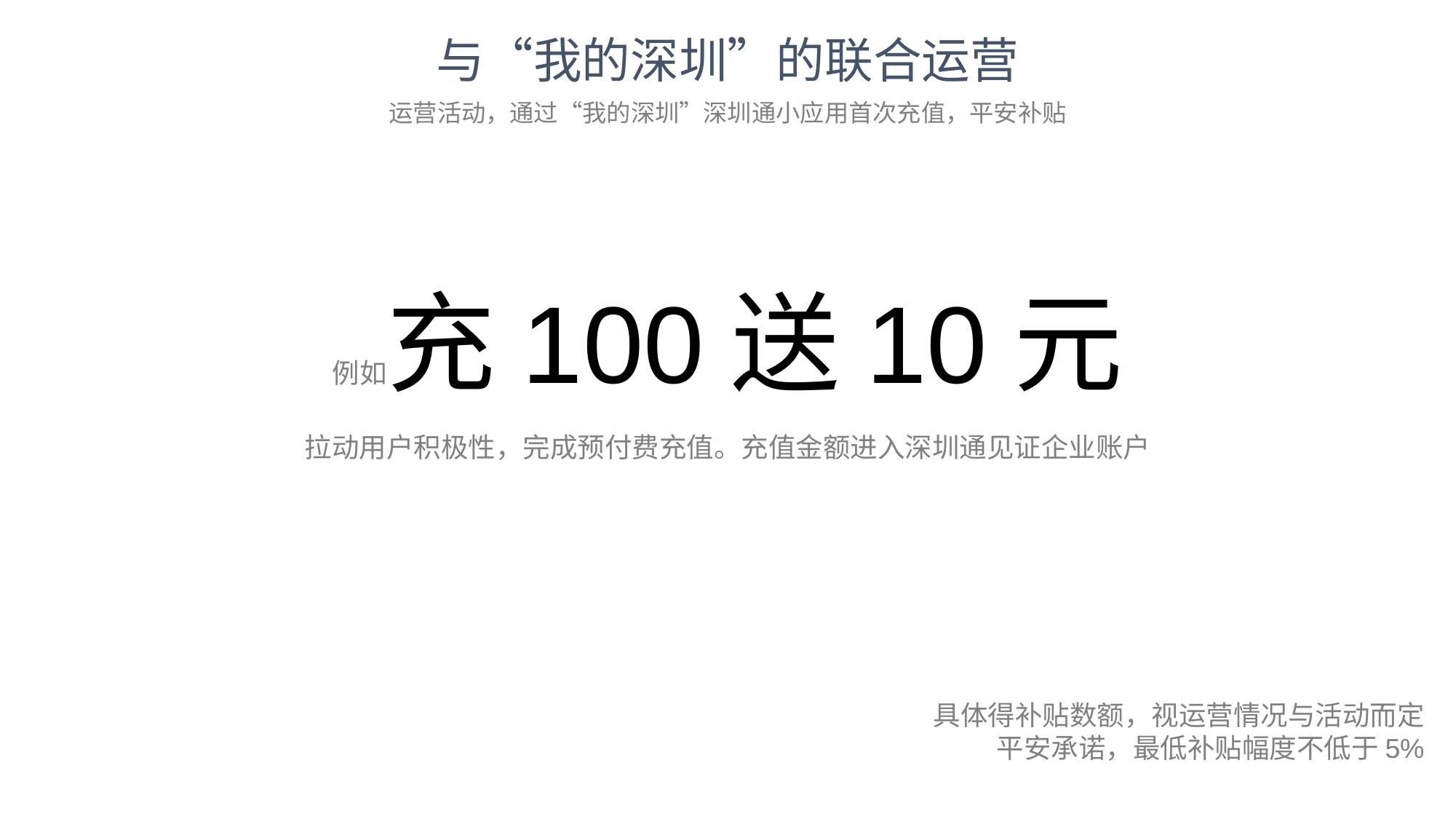

与“我的深圳”的联合运营
运营活动，通过“我的深圳”深圳通小应用首次充值，平安补贴
例如充100送10元
拉动用户积极性，完成预付费充值。充值金额进入深圳通见证企业账户
具体得补贴数额，视运营情况与活动而定
平安承诺，最低补贴幅度不低于5%